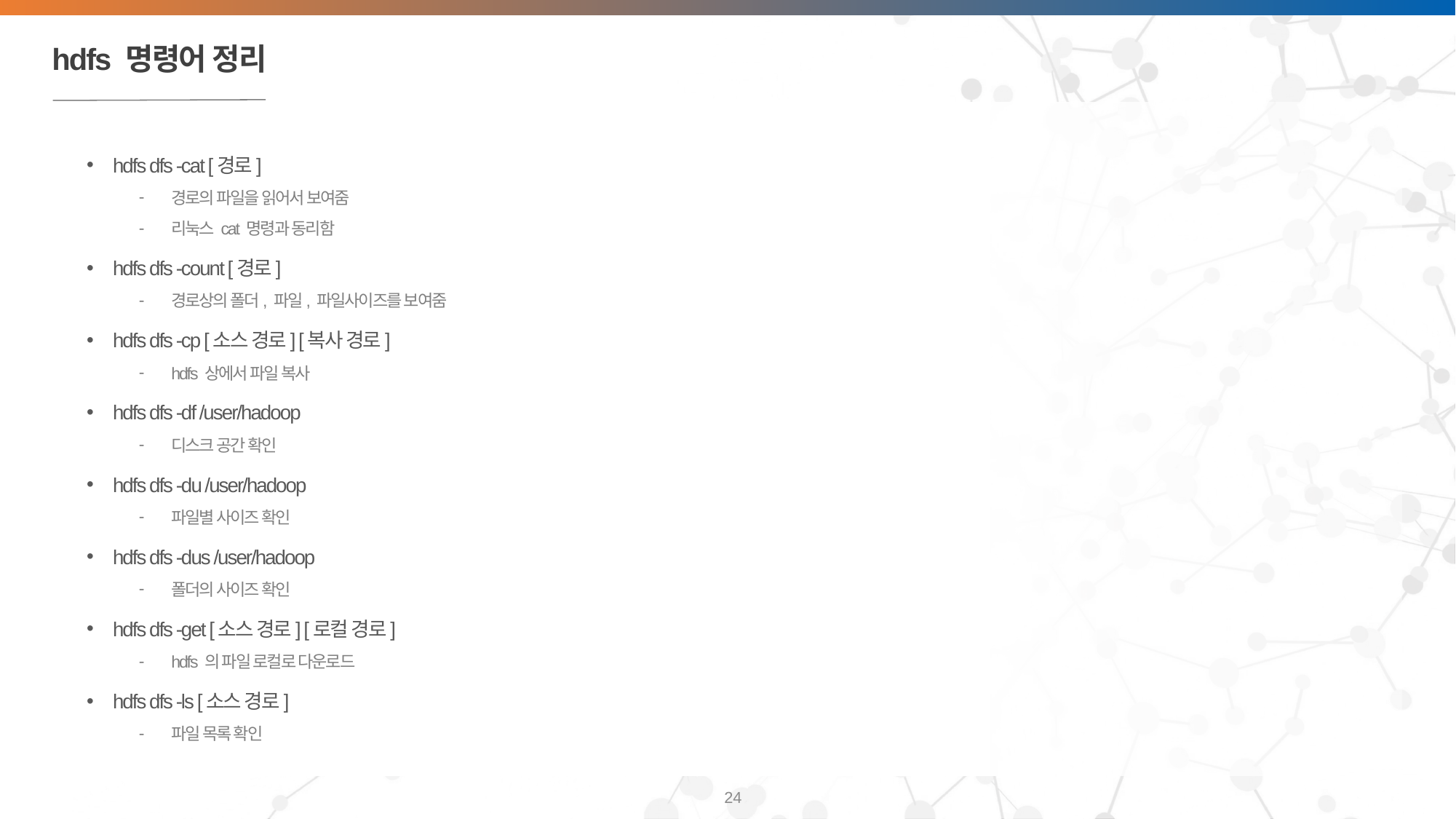

# hdfs 명령어 정리

hdfs dfs -cat [경로]
경로의 파일을 읽어서 보여줌
리눅스 cat 명령과 동리함
hdfs dfs -count [경로]
경로상의 폴더, 파일, 파일사이즈를 보여줌
hdfs dfs -cp [소스 경로] [복사 경로]
hdfs 상에서 파일 복사
hdfs dfs -df /user/hadoop
디스크 공간 확인
hdfs dfs -du /user/hadoop
파일별 사이즈 확인
hdfs dfs -dus /user/hadoop
폴더의 사이즈 확인
hdfs dfs -get [소스 경로] [로컬 경로]
hdfs 의 파일 로컬로 다운로드
hdfs dfs -ls [소스 경로]
파일 목록 확인
24